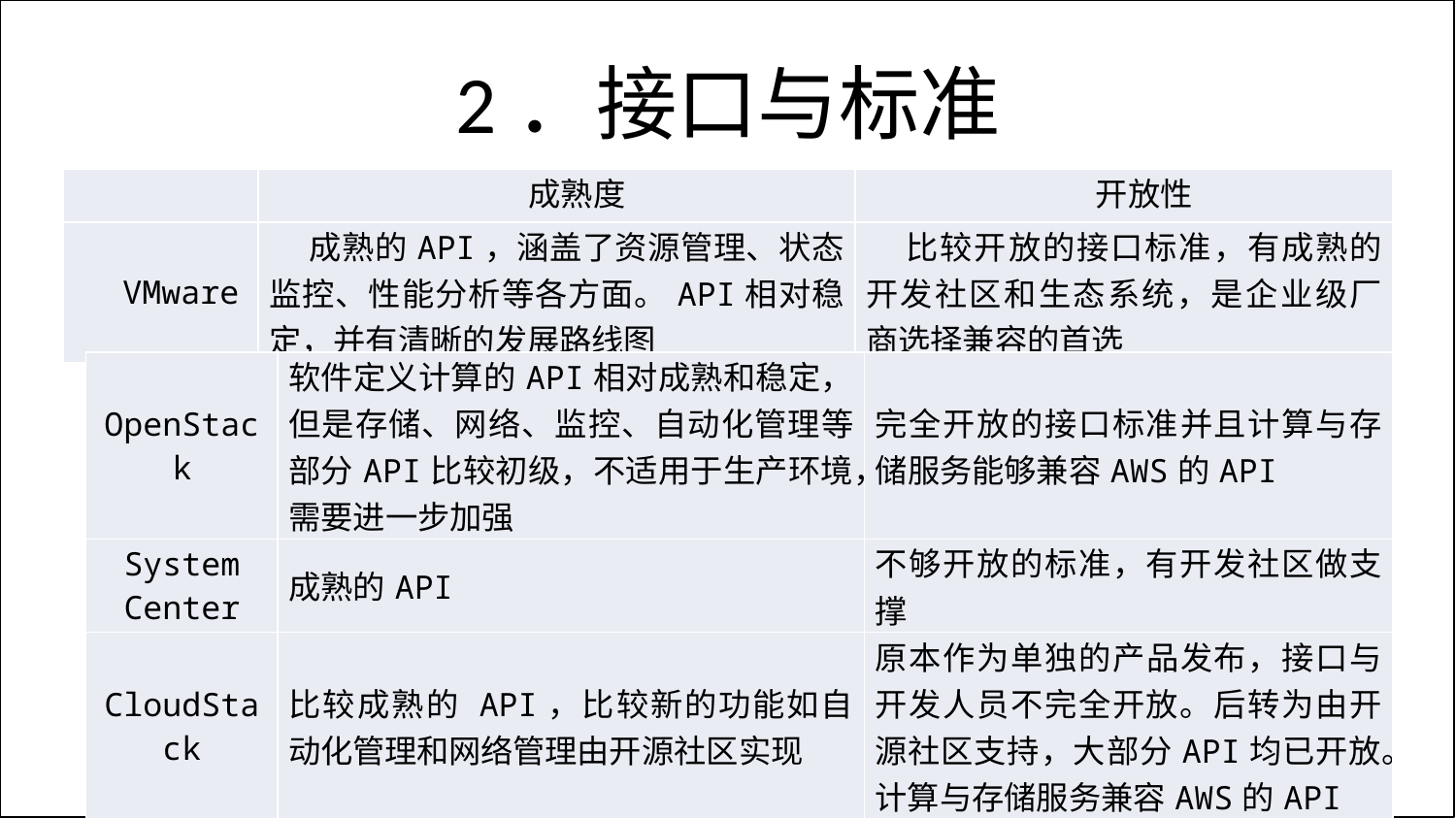

# 2．接口与标准
|  | 成熟度 | 开放性 |
| --- | --- | --- |
| VMware | 成熟的API，涵盖了资源管理、状态监控、性能分析等各方面。API相对稳定，并有清晰的发展路线图 | 比较开放的接口标准，有成熟的开发社区和生态系统，是企业级厂商选择兼容的首选 |
| OpenStack | 软件定义计算的API相对成熟和稳定，但是存储、网络、监控、自动化管理等部分API比较初级，不适用于生产环境，需要进一步加强 | 完全开放的接口标准并且计算与存储服务能够兼容AWS的API |
| --- | --- | --- |
| System Center | 成熟的API | 不够开放的标准，有开发社区做支撑 |
| CloudStack | 比较成熟的 API，比较新的功能如自动化管理和网络管理由开源社区实现 | 原本作为单独的产品发布，接口与开发人员不完全开放。后转为由开源社区支持，大部分API均已开放。计算与存储服务兼容AWS的API |